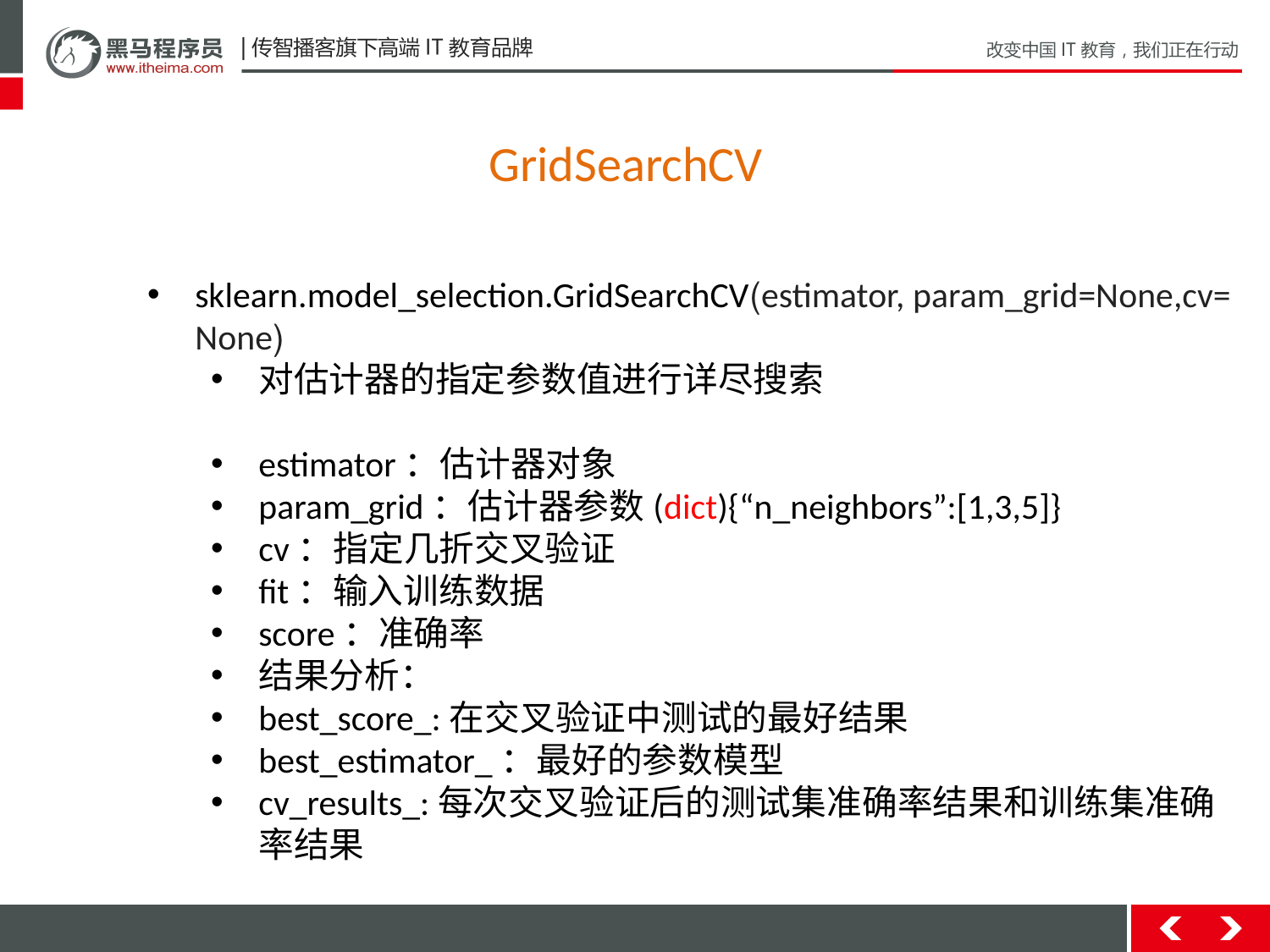

GridSearchCV
sklearn.model_selection.GridSearchCV(estimator, param_grid=None,cv=None)
对估计器的指定参数值进行详尽搜索

estimator：估计器对象
param_grid：估计器参数(dict){“n_neighbors”:[1,3,5]}
cv：指定几折交叉验证
fit：输入训练数据
score：准确率
结果分析：
best_score_:在交叉验证中测试的最好结果
best_estimator_：最好的参数模型
cv_results_:每次交叉验证后的测试集准确率结果和训练集准确率结果